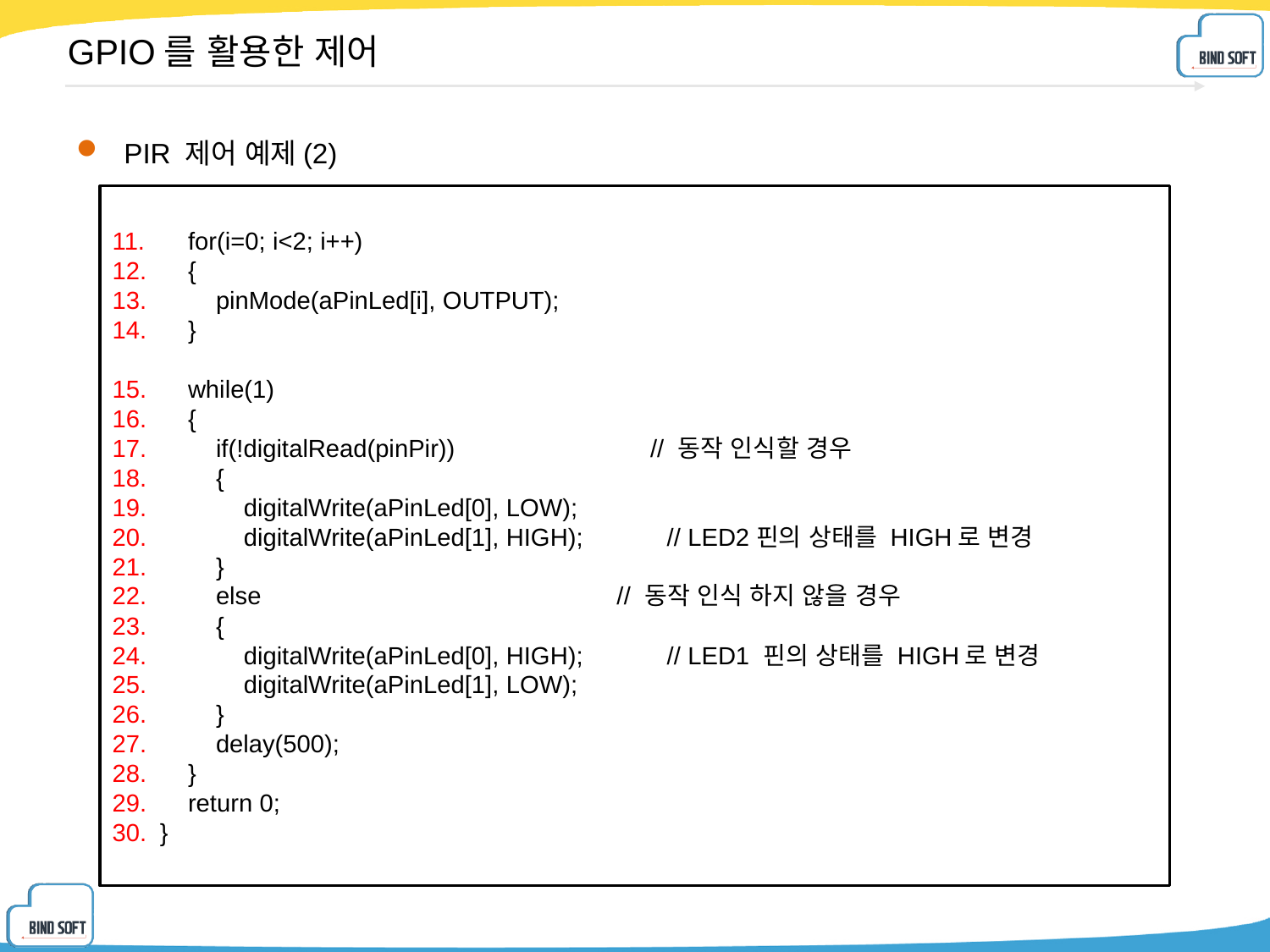

# GPIO를 활용한 제어
PIR 제어 예제(2)

    for(i=0; i<2; i++)
    {
        pinMode(aPinLed[i], OUTPUT);
    }

    while(1)
    {
        if(!digitalRead(pinPir))                            // 동작 인식할 경우
        {
            digitalWrite(aPinLed[0], LOW);
            digitalWrite(aPinLed[1], HIGH);            // LED2핀의 상태를 HIGH로 변경
        }
        else                                                   // 동작 인식 하지 않을 경우
        {
            digitalWrite(aPinLed[0], HIGH);            // LED1 핀의 상태를 HIGH로 변경
            digitalWrite(aPinLed[1], LOW);
        }
        delay(500);
    }
    return 0;
}